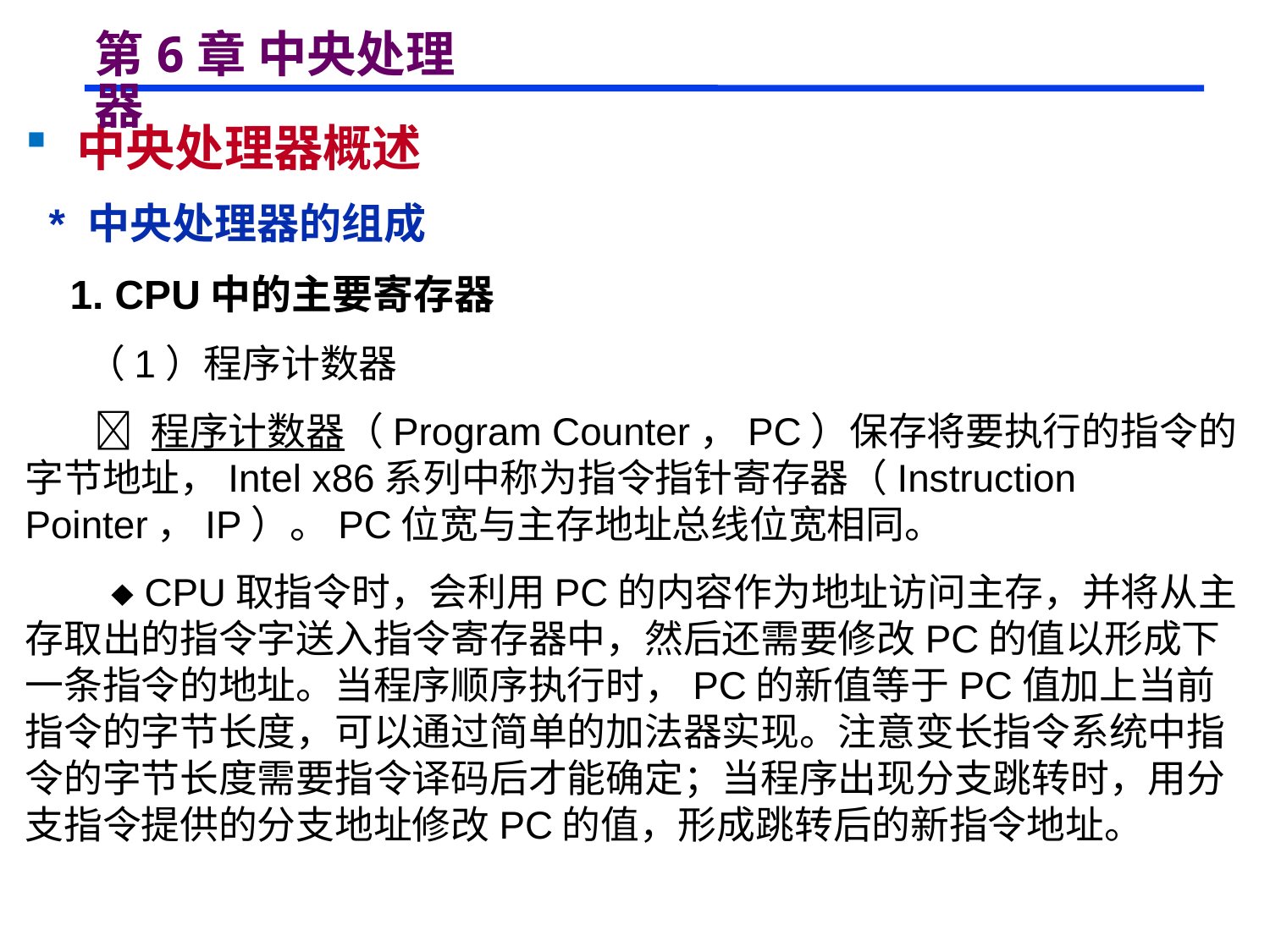

# 第6章 中央处理器
 中央处理器概述
  * 中央处理器的组成
    1. CPU中的主要寄存器
      （1）程序计数器
        ♦ 程序计数器（Program Counter，PC）保存将要执行的指令的字节地址，Intel x86系列中称为指令指针寄存器（Instruction Pointer，IP）。PC位宽与主存地址总线位宽相同。
        ♦ CPU取指令时，会利用PC的内容作为地址访问主存，并将从主存取出的指令字送入指令寄存器中，然后还需要修改PC的值以形成下一条指令的地址。当程序顺序执行时，PC的新值等于PC值加上当前指令的字节长度，可以通过简单的加法器实现。注意变长指令系统中指令的字节长度需要指令译码后才能确定；当程序出现分支跳转时，用分支指令提供的分支地址修改PC的值，形成跳转后的新指令地址。